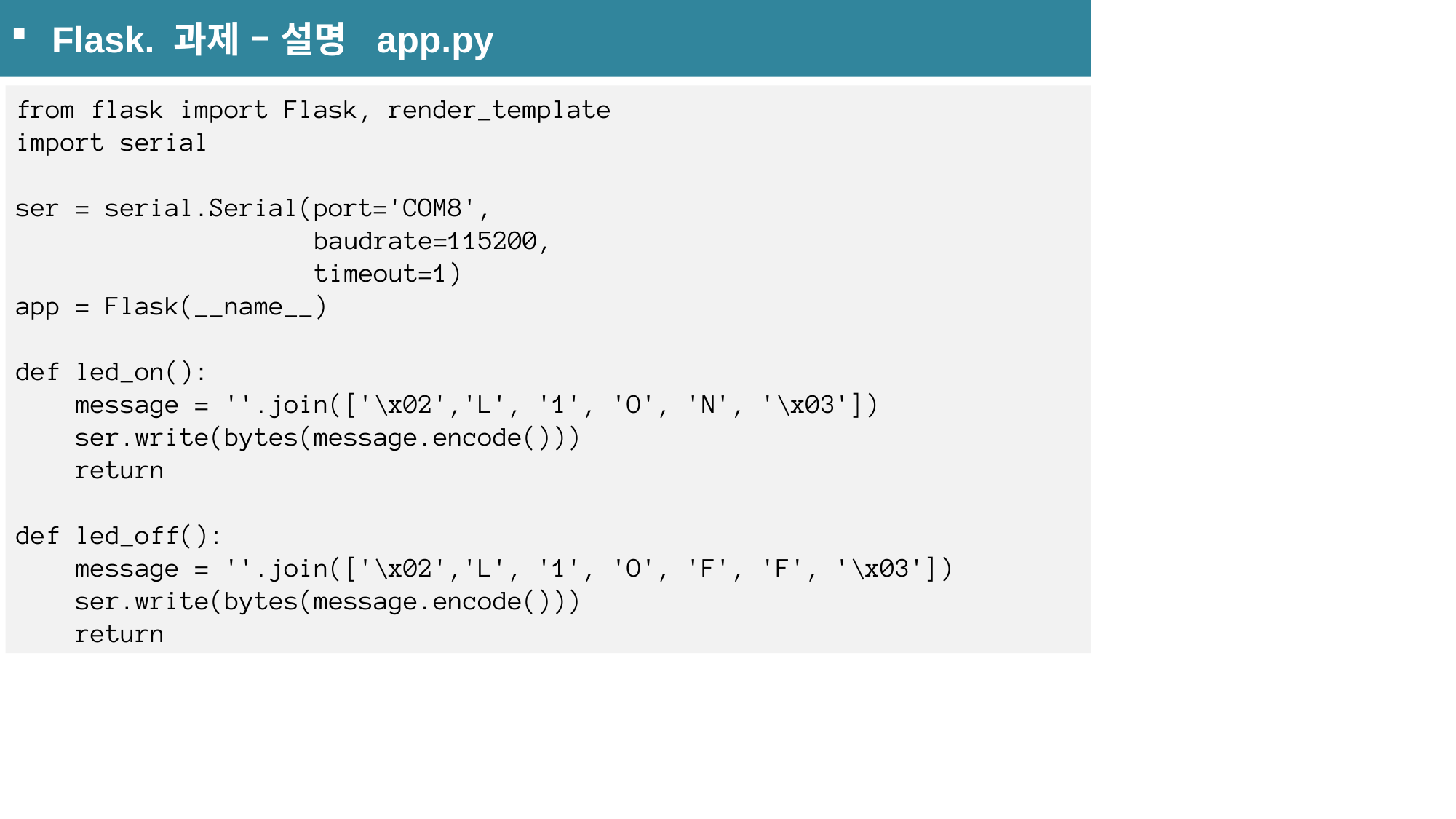

Flask. 과제 – 설명  app.py

from flask import Flask, render_template
import serial
ser = serial.Serial(port='COM8',
                    baudrate=115200,
                    timeout=1)
app = Flask(__name__)
def led_on():
    message = ''.join(['\x02','L', '1', 'O', 'N', '\x03'])
    ser.write(bytes(message.encode()))
    return
def led_off():
    message = ''.join(['\x02','L', '1', 'O', 'F', 'F', '\x03'])
    ser.write(bytes(message.encode()))
    return